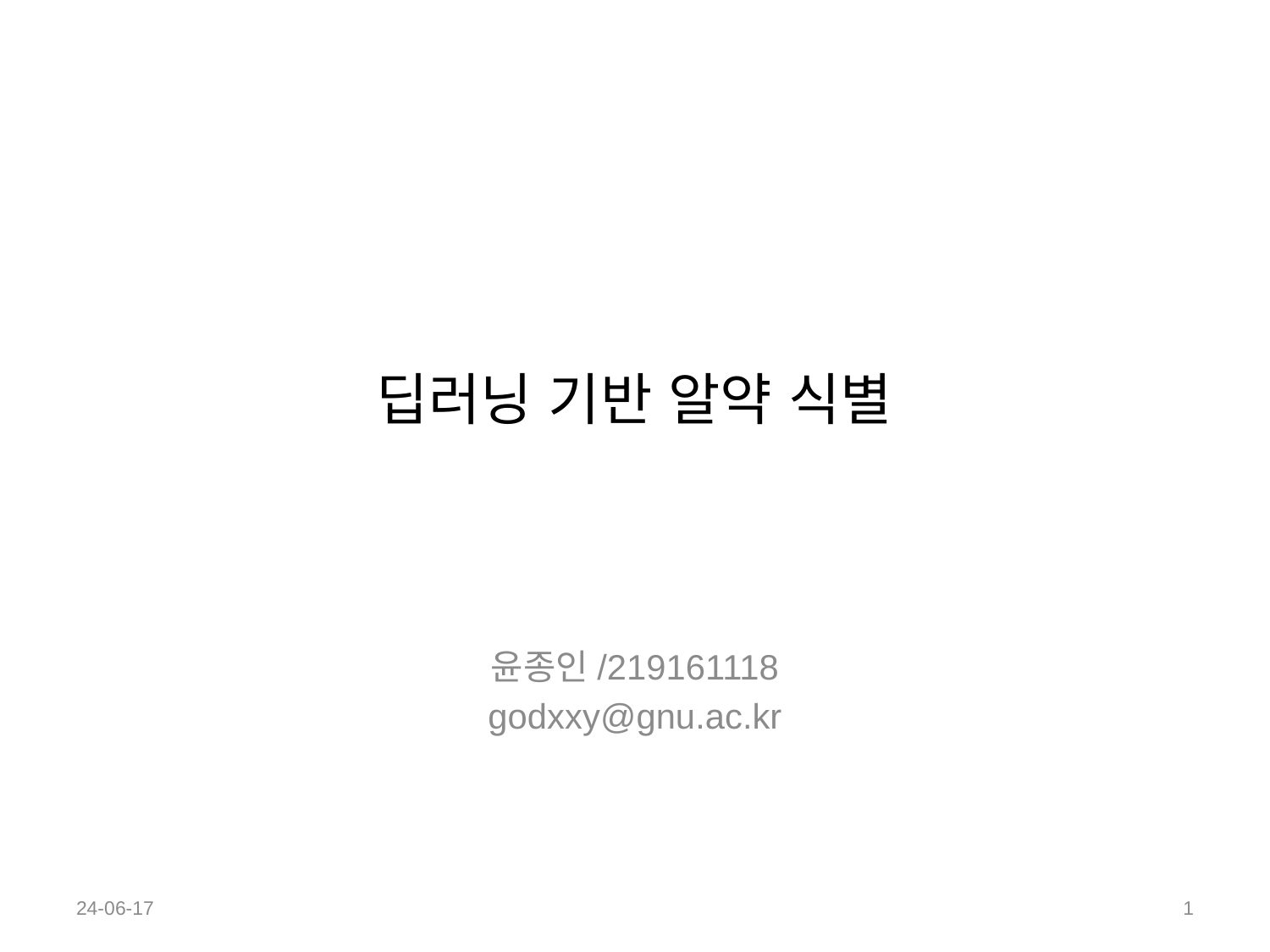

# 딥러닝 기반 알약 식별

윤종인/219161118
godxxy@gnu.ac.kr

24-06-17
1